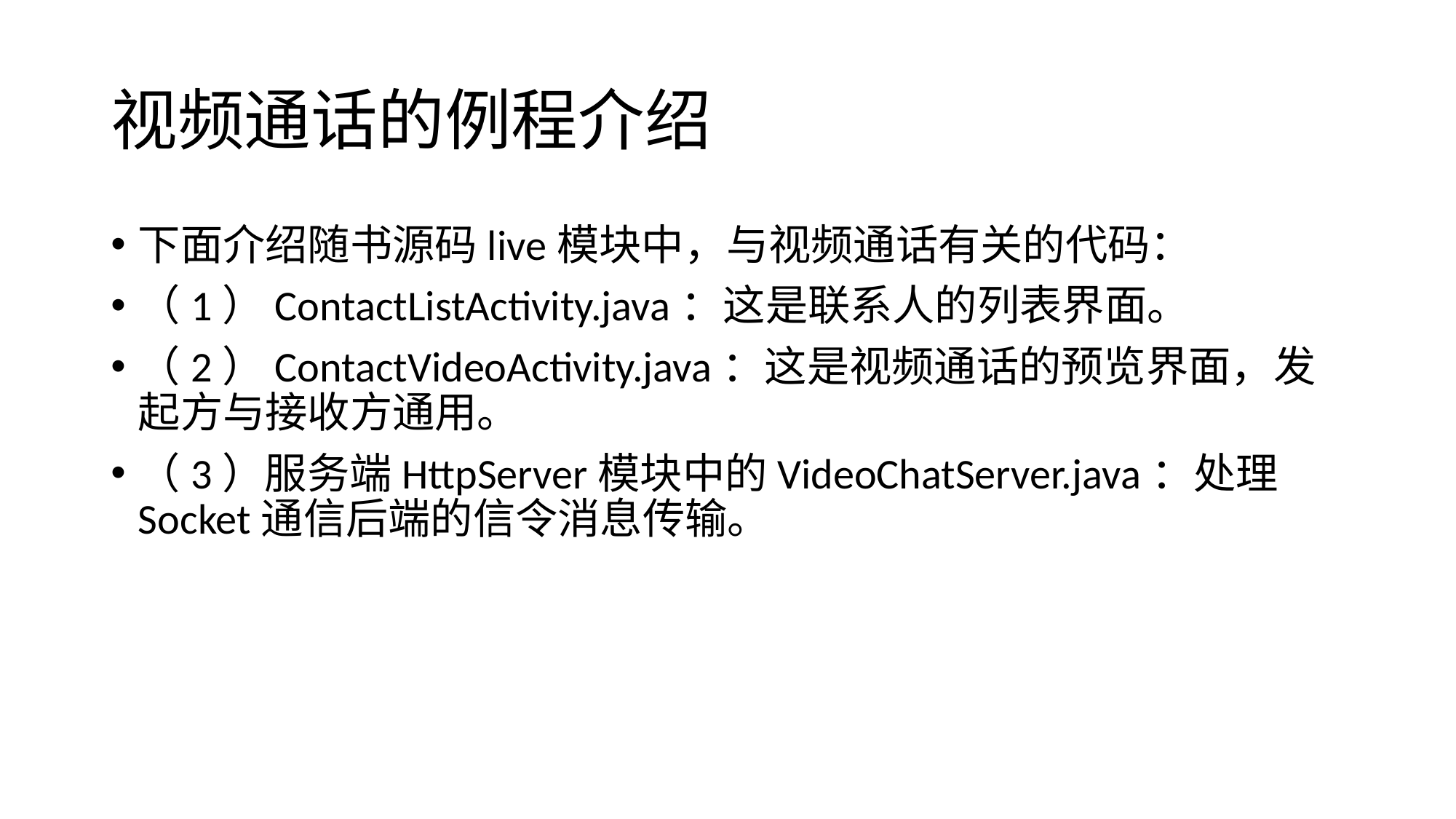

# 视频通话的例程介绍
下面介绍随书源码live模块中，与视频通话有关的代码：
（1）ContactListActivity.java：这是联系人的列表界面。
（2）ContactVideoActivity.java：这是视频通话的预览界面，发起方与接收方通用。
（3）服务端HttpServer模块中的VideoChatServer.java：处理Socket通信后端的信令消息传输。